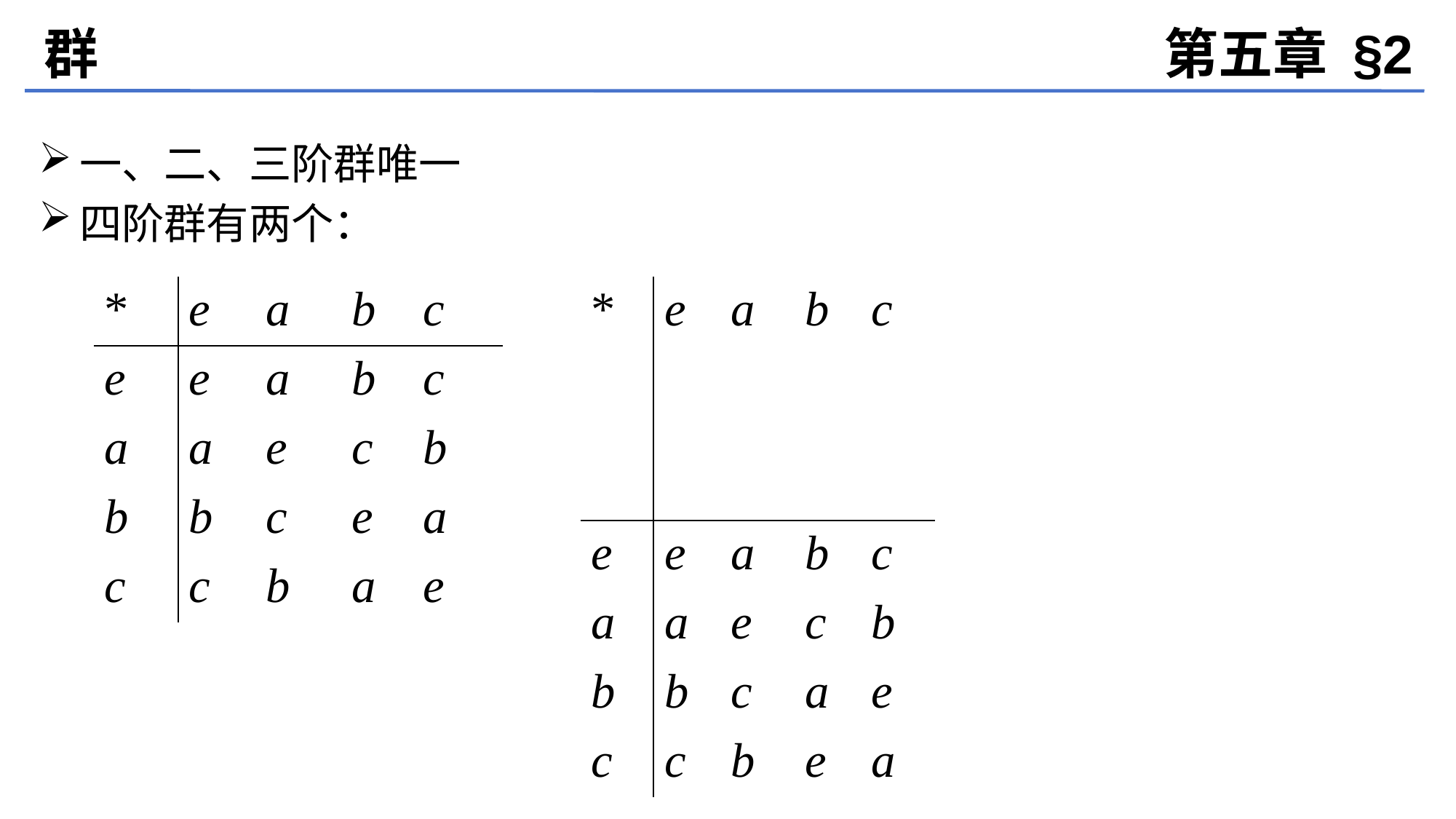

群
第五章 §2
一、二、三阶群唯一
四阶群有两个：

| \* | e | a | b | c |
| --- | --- | --- | --- | --- |
| e | e | a | b | c |
| a | a | e | c | b |
| b | b | c | e | a |
| c | c | b | a | e |
| \* | e | a | b | c |
| --- | --- | --- | --- | --- |
| e | e | a | b | c |
| a | a | e | c | b |
| b | b | c | a | e |
| c | c | b | e | a |